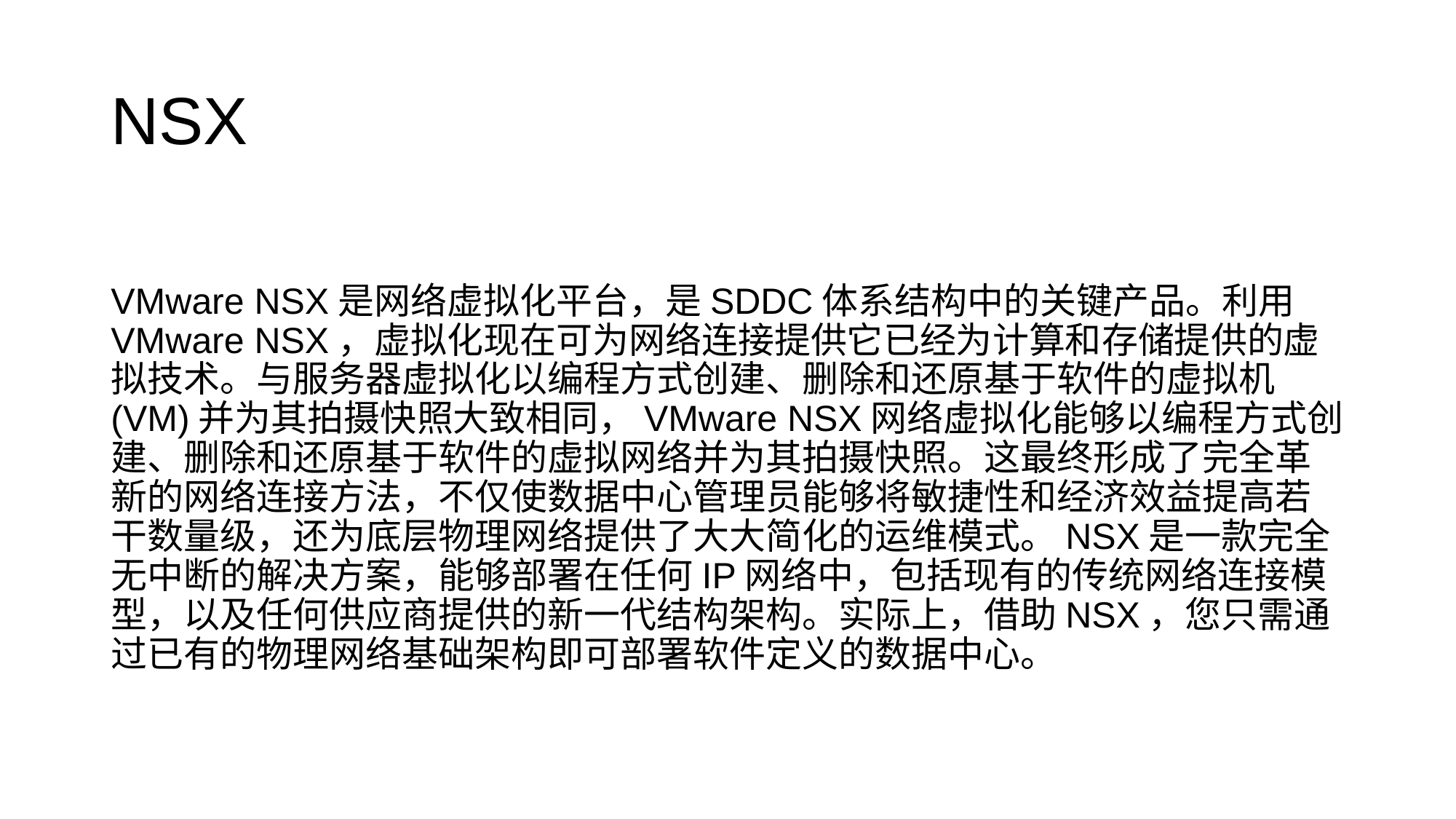

# NSX

VMware NSX是网络虚拟化平台，是SDDC体系结构中的关键产品。利用VMware NSX，虚拟化现在可为网络连接提供它已经为计算和存储提供的虚拟技术。与服务器虚拟化以编程方式创建、删除和还原基于软件的虚拟机(VM)并为其拍摄快照大致相同，VMware NSX网络虚拟化能够以编程方式创建、删除和还原基于软件的虚拟网络并为其拍摄快照。这最终形成了完全革新的网络连接方法，不仅使数据中心管理员能够将敏捷性和经济效益提高若干数量级，还为底层物理网络提供了大大简化的运维模式。NSX是一款完全无中断的解决方案，能够部署在任何IP网络中，包括现有的传统网络连接模型，以及任何供应商提供的新一代结构架构。实际上，借助NSX，您只需通过已有的物理网络基础架构即可部署软件定义的数据中心。